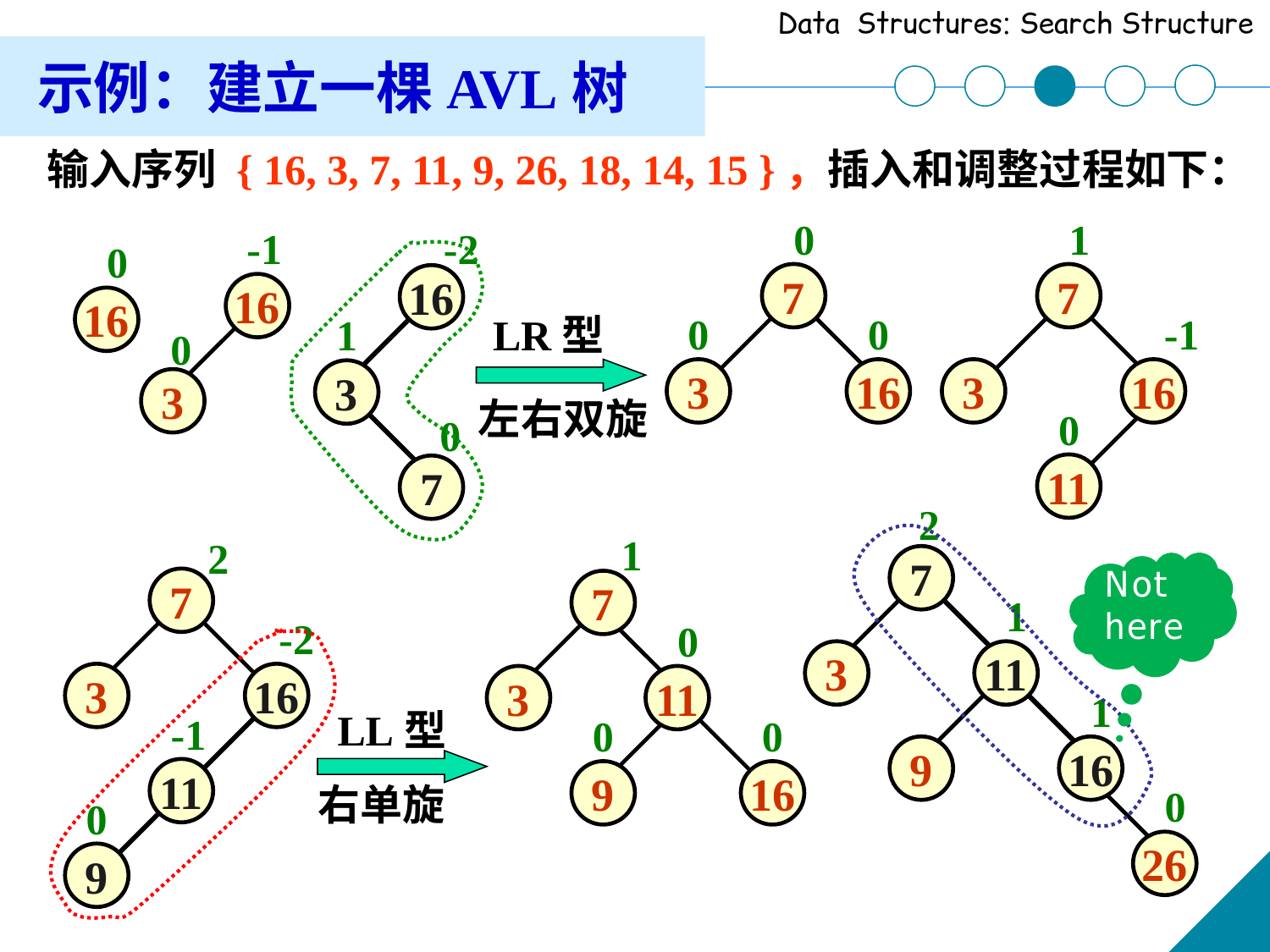

示例：建立一棵AVL树

输入序列 { 16, 3, 7, 11, 9, 26, 18, 14, 15 }，插入和调整过程如下：
0
7
0
0

3
16
1
7
-1

3
16
0

11
-1
16
0

3
-2
16
1

3
0

7
0
16

LR型

左右双旋
2
7
1

3
11
1

9
16
0

26

1
7
0

3
11
0
0

9
16
2
7
-2

3
16
-1

11
0

9
Not here

LL型

右单旋